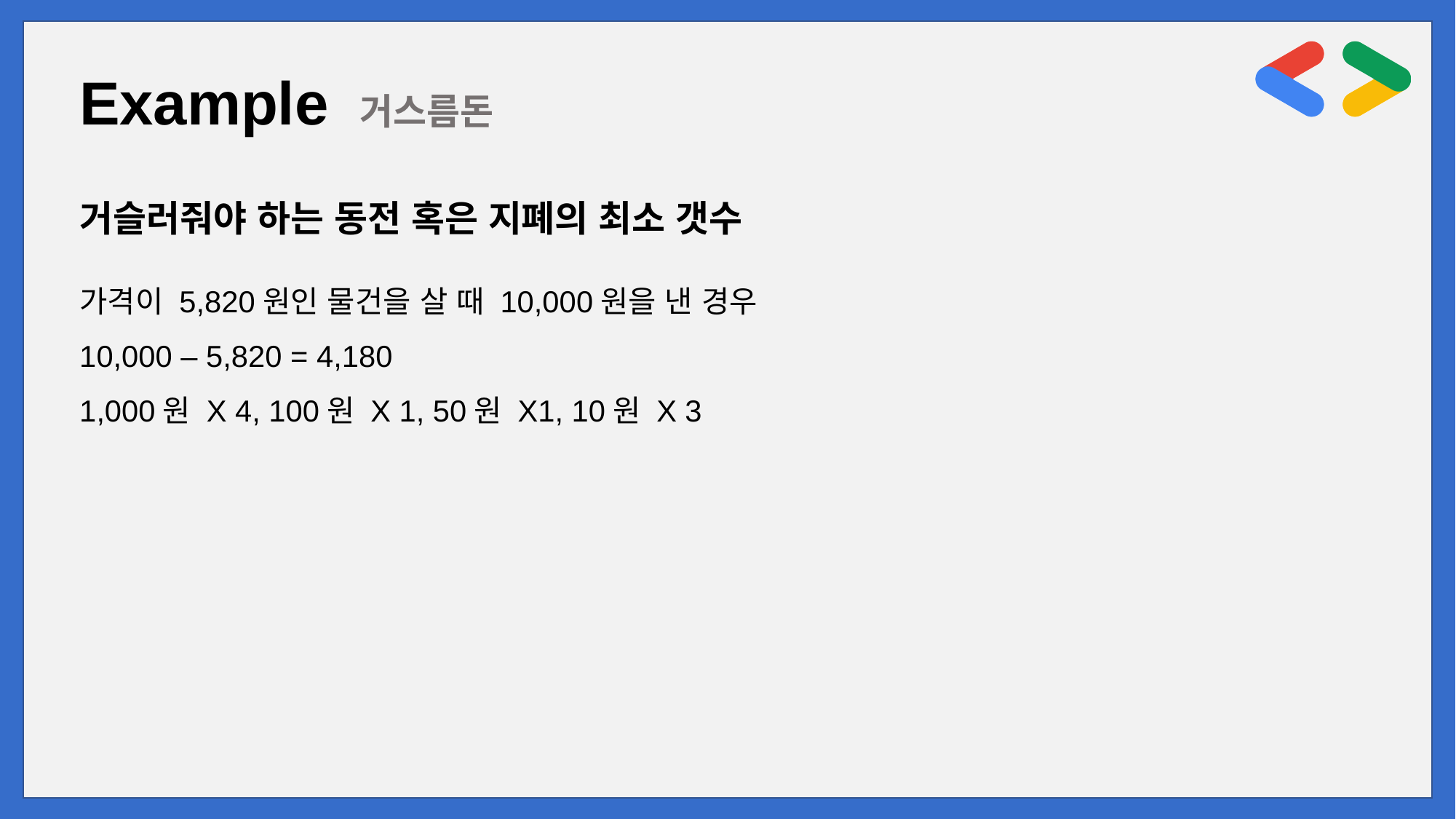

Example 거스름돈
거슬러줘야 하는 동전 혹은 지폐의 최소 갯수
가격이 5,820원인 물건을 살 때 10,000원을 낸 경우
10,000 – 5,820 = 4,180
1,000원 X 4, 100원 X 1, 50원 X1, 10원 X 3